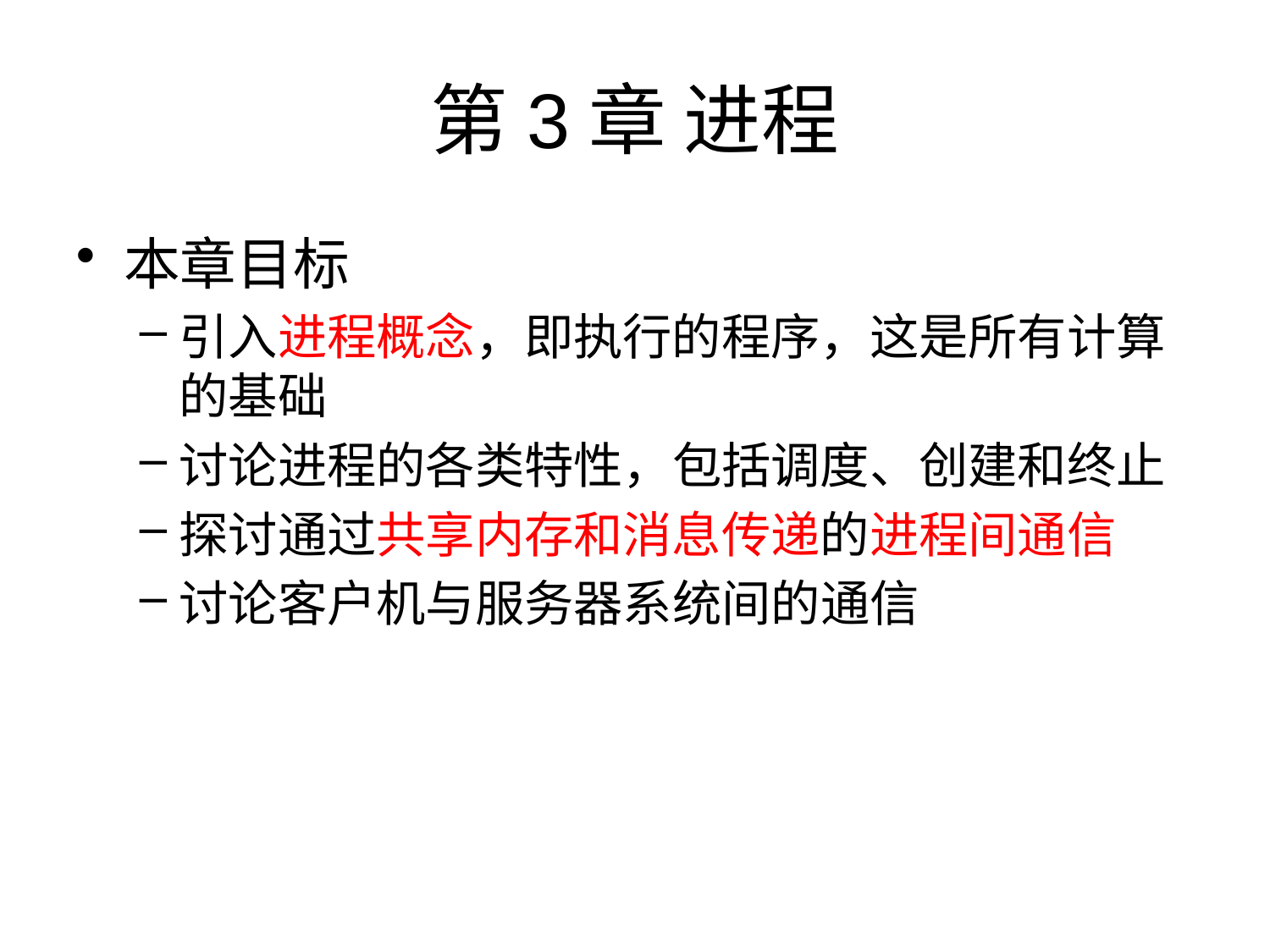

# 第3章 进程
本章目标
引入进程概念，即执行的程序，这是所有计算的基础
讨论进程的各类特性，包括调度、创建和终止
探讨通过共享内存和消息传递的进程间通信
讨论客户机与服务器系统间的通信